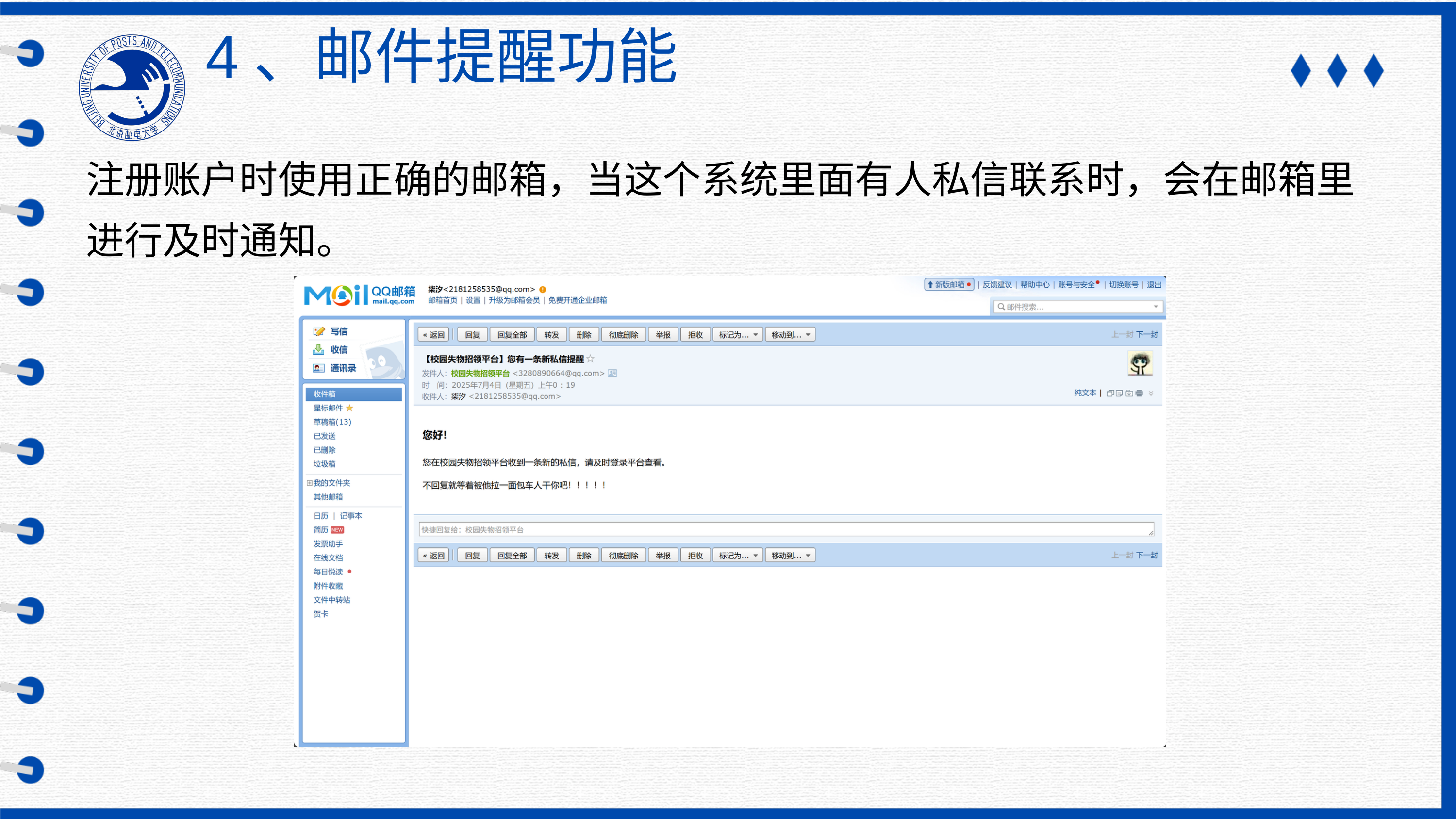

4、邮件提醒功能

注册账户时使用正确的邮箱，当这个系统里面有人私信联系时，会在邮箱里进行及时通知。